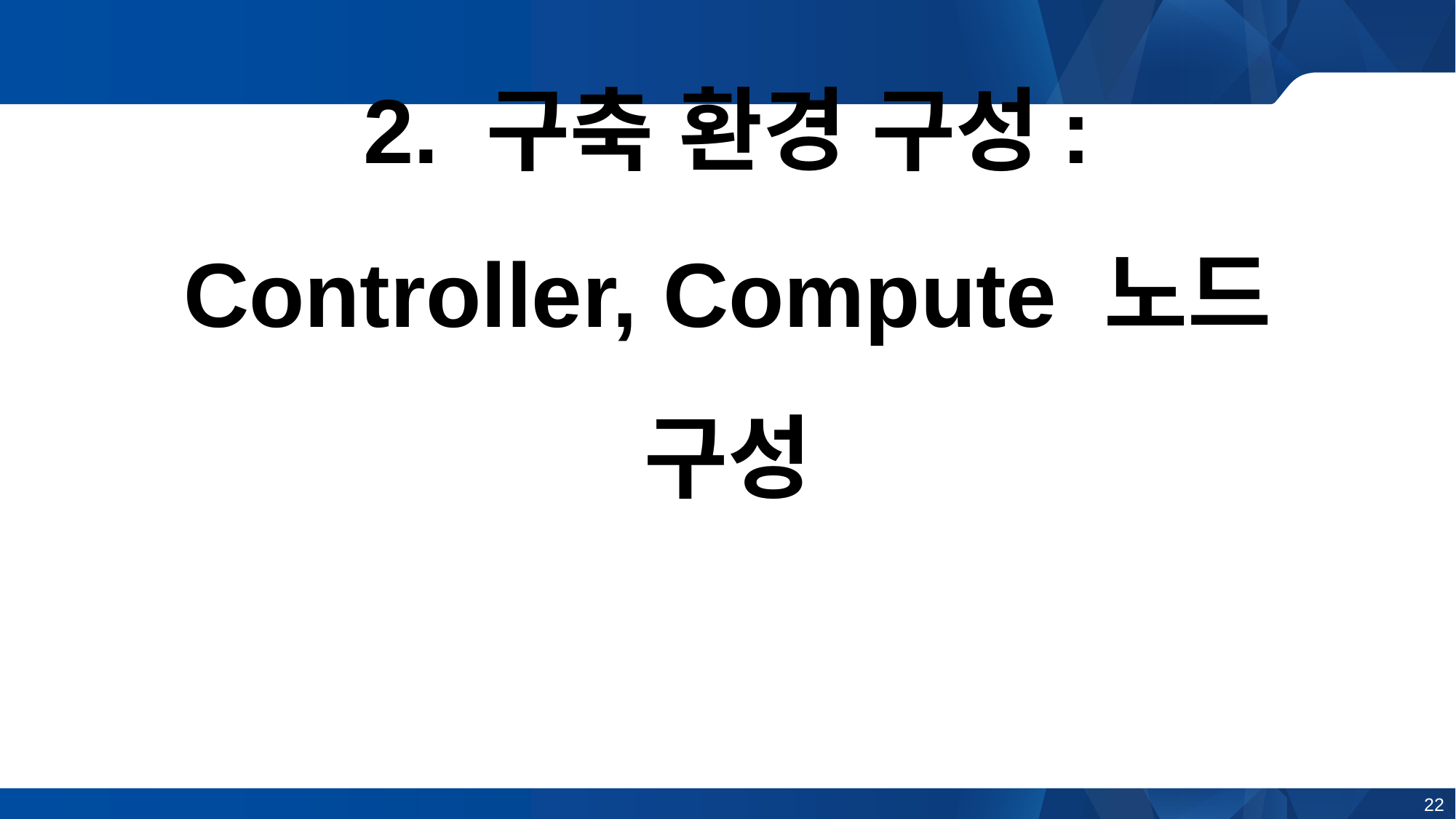

# 2. 구축 환경 구성: Controller, Compute 노드 구성
22